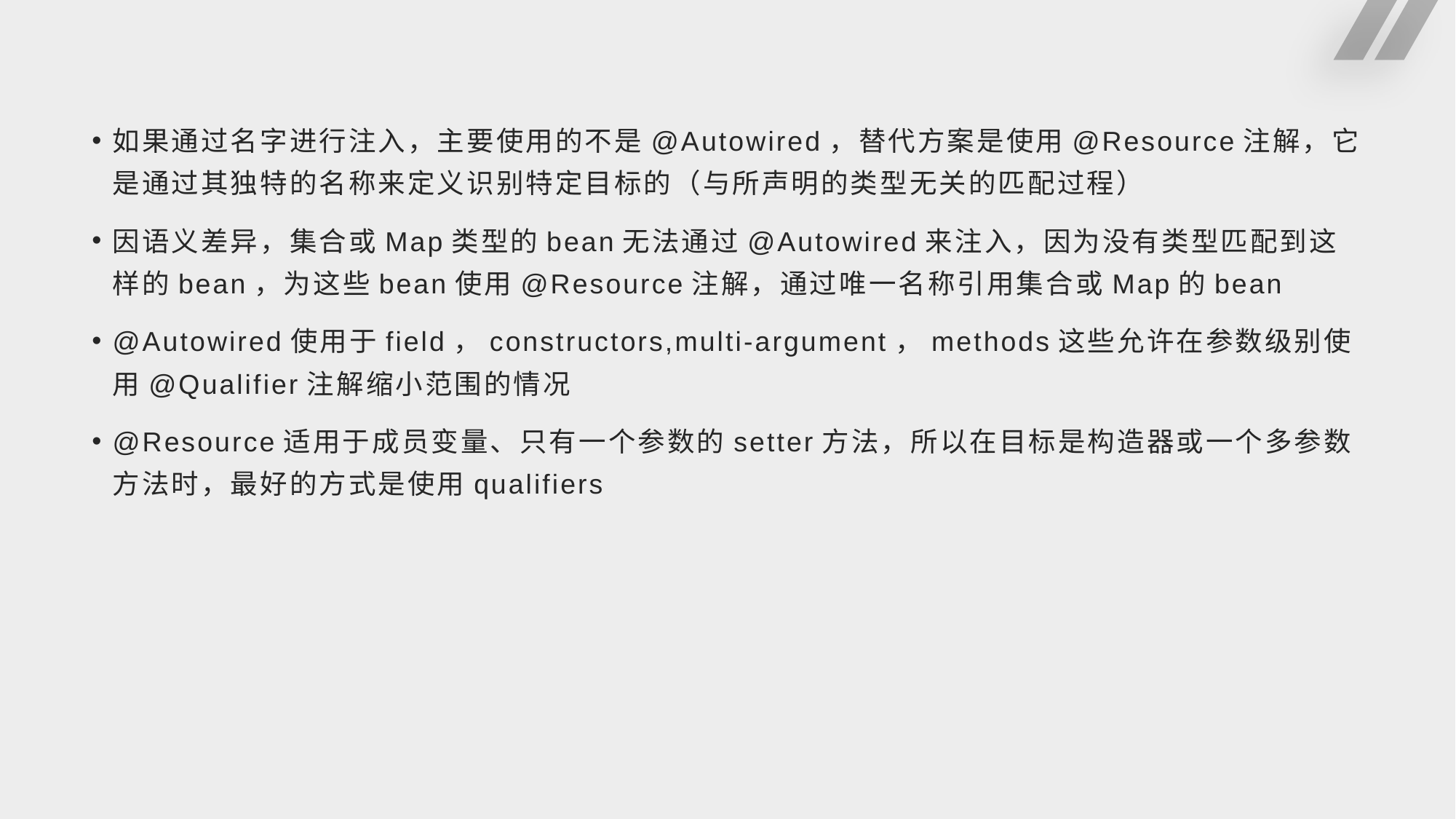

#
如果通过名字进行注入，主要使用的不是@Autowired，替代方案是使用@Resource注解，它是通过其独特的名称来定义识别特定目标的（与所声明的类型无关的匹配过程）
因语义差异，集合或Map类型的bean无法通过@Autowired来注入，因为没有类型匹配到这样的bean，为这些bean使用@Resource注解，通过唯一名称引用集合或Map的bean
@Autowired使用于field，constructors,multi-argument，methods这些允许在参数级别使用@Qualifier注解缩小范围的情况
@Resource适用于成员变量、只有一个参数的setter方法，所以在目标是构造器或一个多参数方法时，最好的方式是使用qualifiers